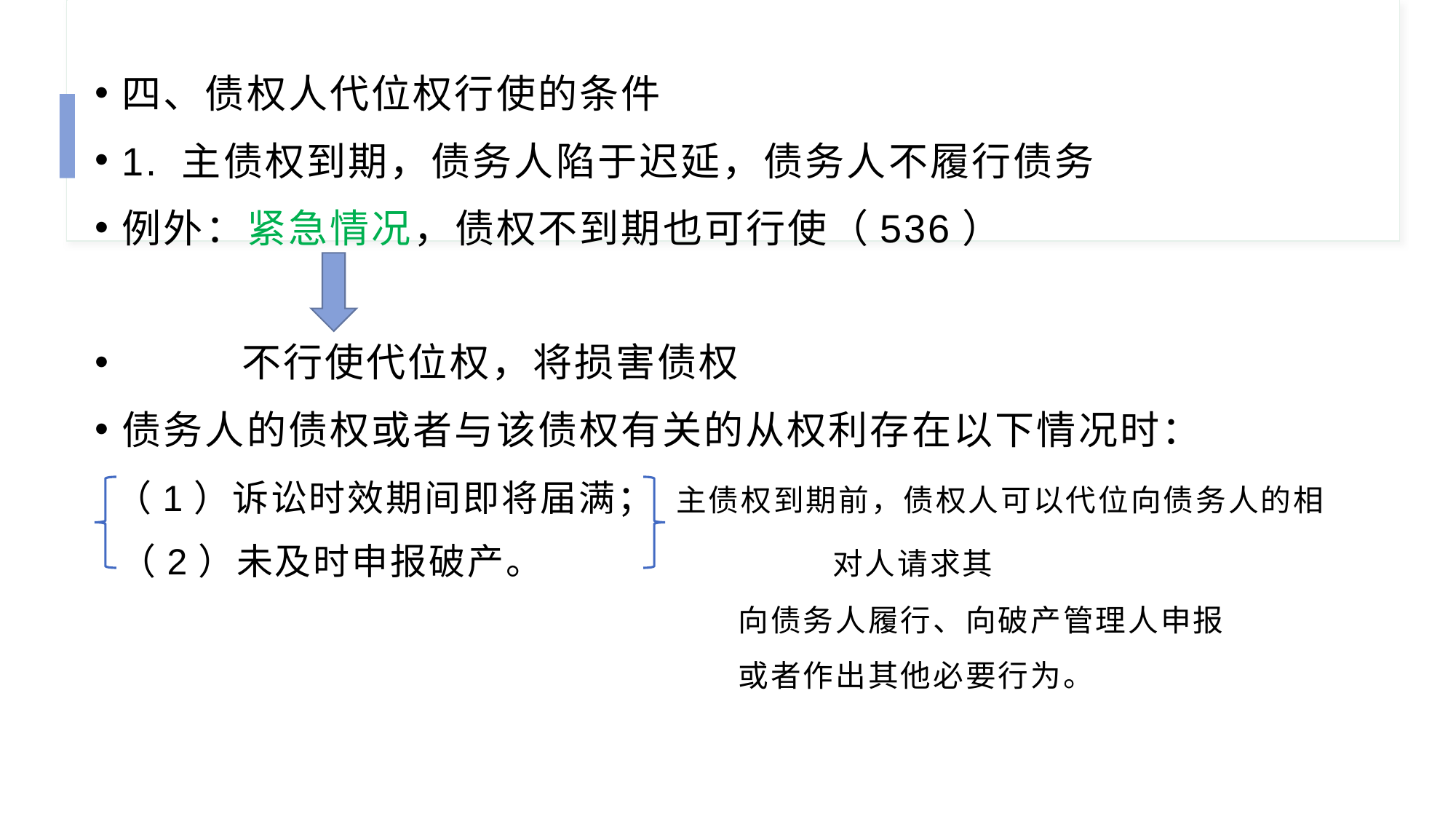

四、债权人代位权行使的条件
1. 主债权到期，债务人陷于迟延，债务人不履行债务
例外：紧急情况，债权不到期也可行使（536）

          不行使代位权，将损害债权
债务人的债权或者与该债权有关的从权利存在以下情况时：
 （1）诉讼时效期间即将届满；  主债权到期前，债权人可以代位向债务人的相
  （2）未及时申报破产。                            对人请求其
                                                                        向债务人履行、向破产管理人申报
                                                                        或者作出其他必要行为。